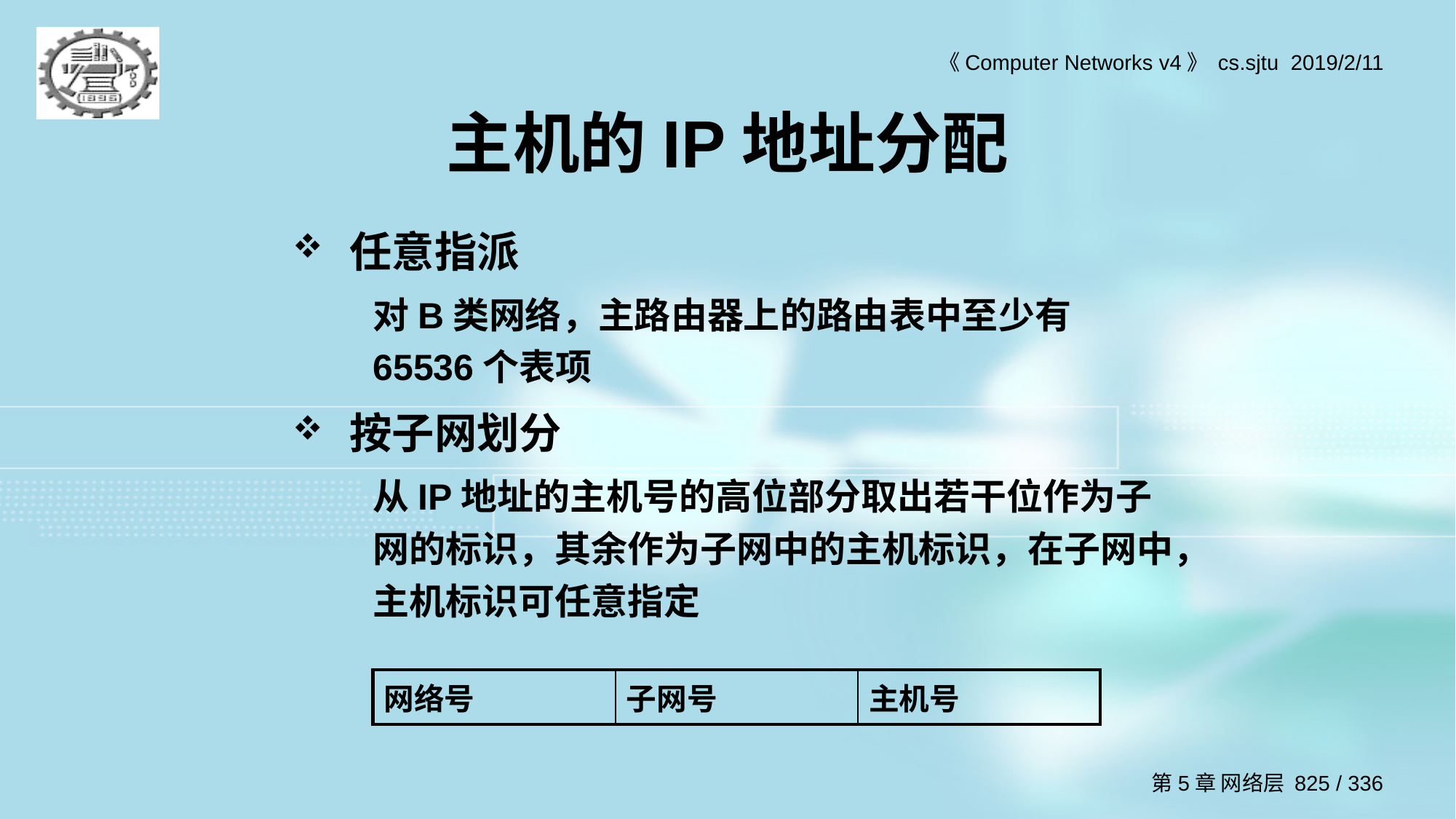

# 主机的IP地址分配
任意指派
对B类网络，主路由器上的路由表中至少有65536个表项
按子网划分
从IP地址的主机号的高位部分取出若干位作为子网的标识，其余作为子网中的主机标识，在子网中，主机标识可任意指定
| 网络号 | 子网号 | 主机号 |
| --- | --- | --- |